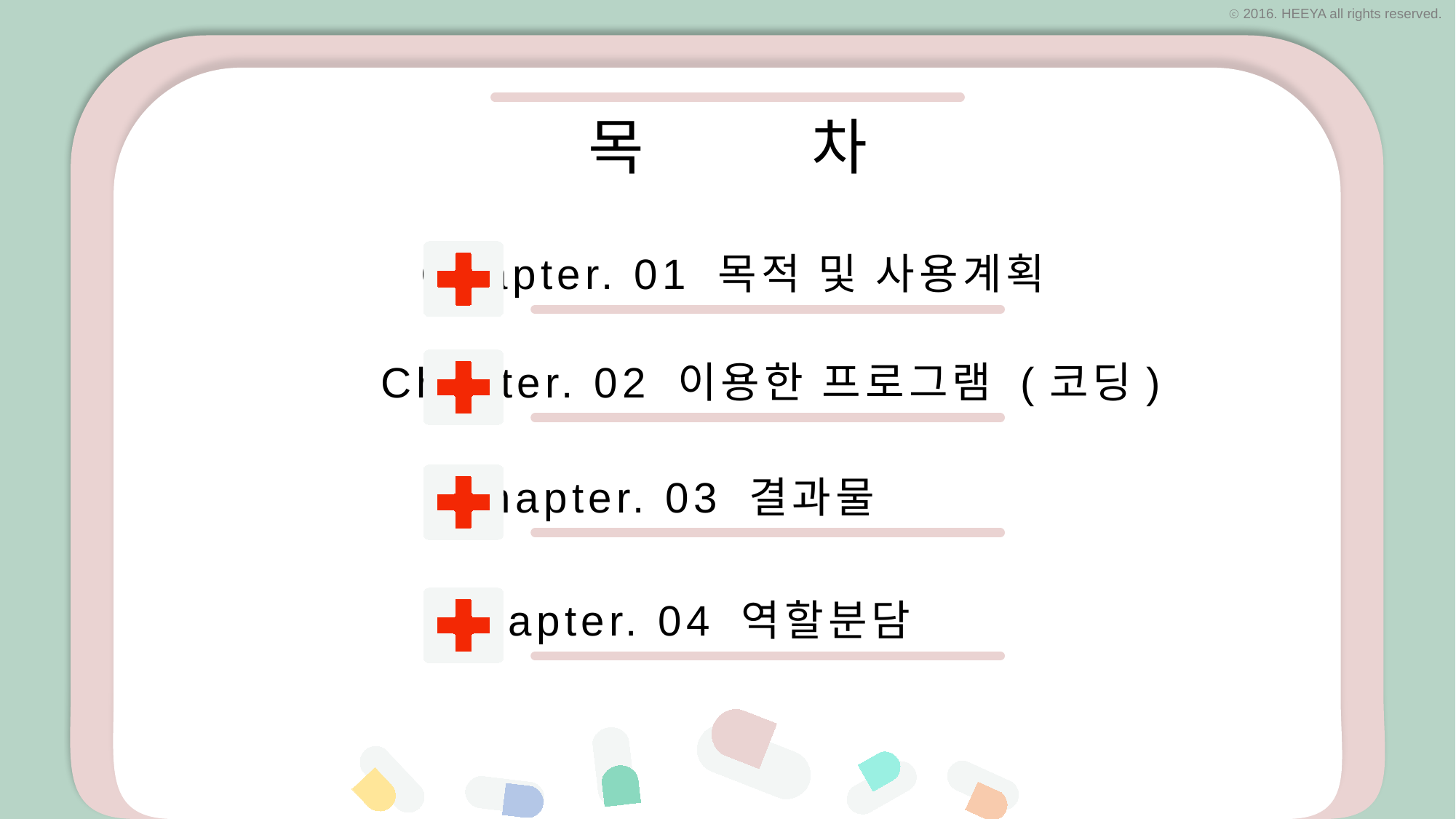

목       차

Chapter. 01 목적 및 사용계획

Chapter. 02 이용한 프로그램 (코딩)

Chapter. 03 결과물

Chapter. 04 역할분담